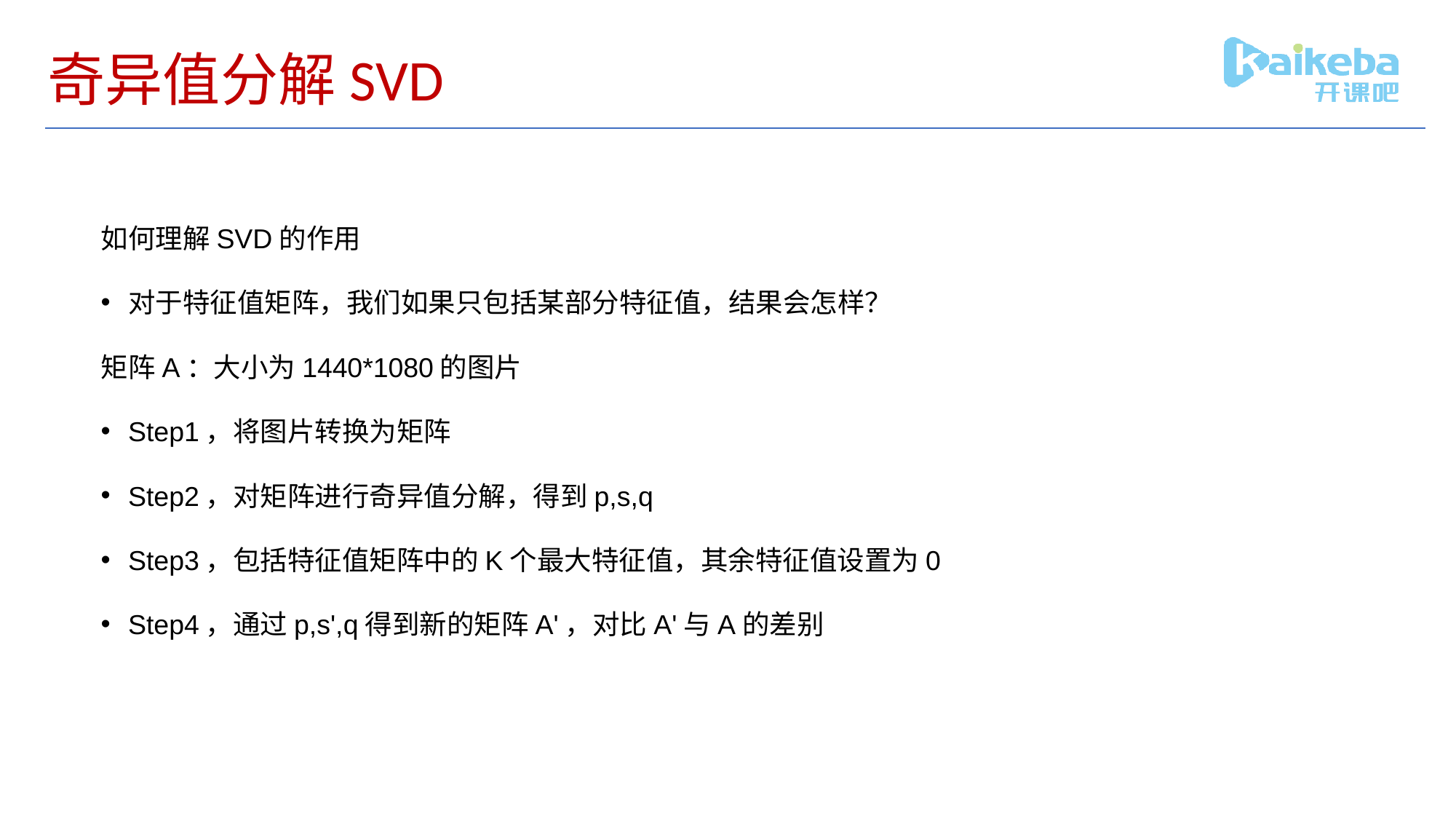

# 奇异值分解SVD
如何理解SVD的作用
对于特征值矩阵，我们如果只包括某部分特征值，结果会怎样？
矩阵A：大小为1440*1080的图片
Step1，将图片转换为矩阵
Step2，对矩阵进行奇异值分解，得到p,s,q
Step3，包括特征值矩阵中的K个最大特征值，其余特征值设置为0
Step4，通过p,s',q得到新的矩阵A'，对比A'与A的差别